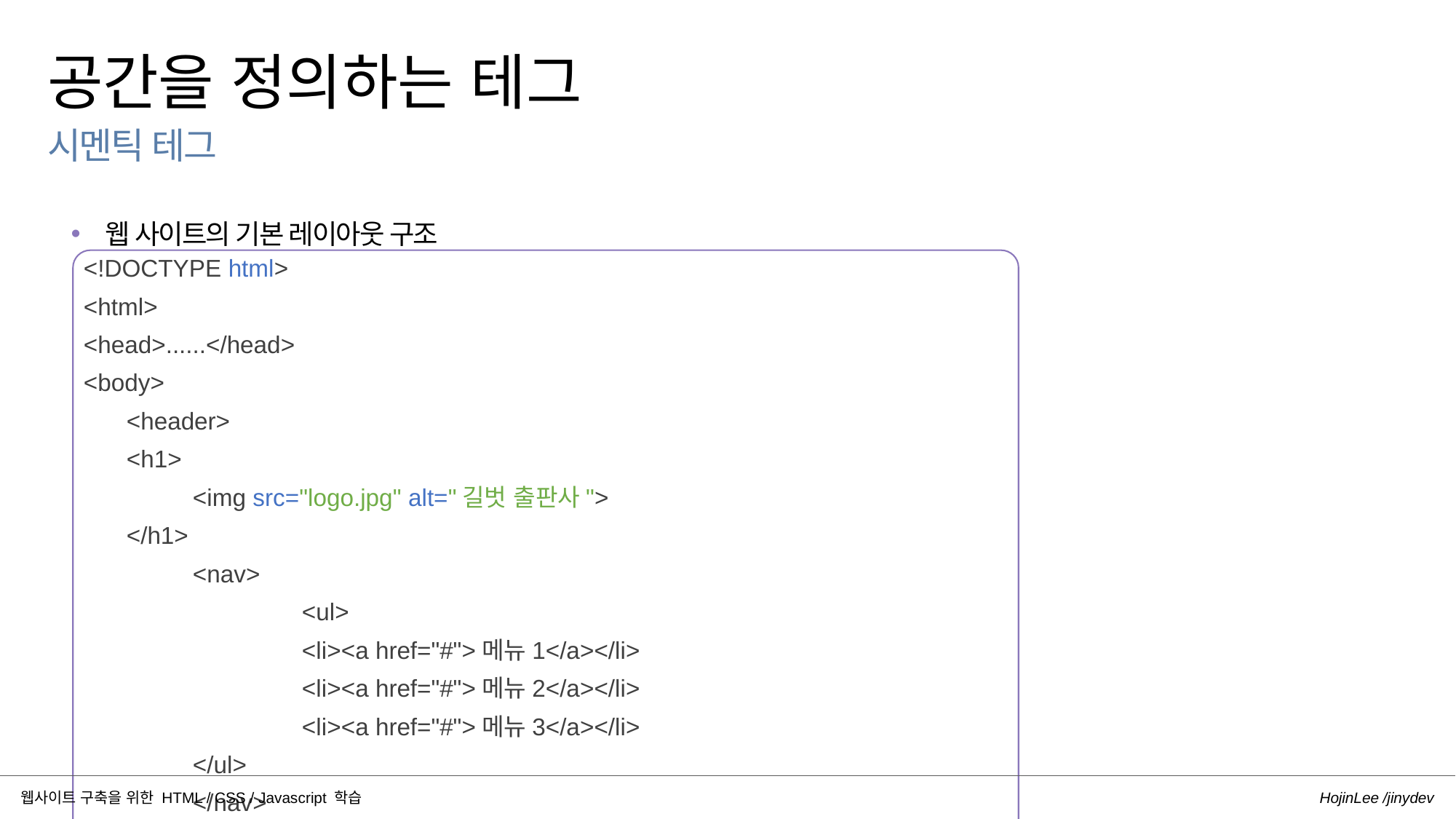

공간을 정의하는 테그
시멘틱 테그
웹 사이트의 기본 레이아웃 구조
<!DOCTYPE html>
<html>
<head>......</head>
<body>
	<header>
	<h1>
		<img src="logo.jpg" alt="길벗 출판사">
	</h1>
		<nav>
			<ul>
			<li><a href="#">메뉴1</a></li>
			<li><a href="#">메뉴2</a></li>
			<li><a href="#">메뉴3</a></li>
		</ul>
		</nav>
HojinLee /jinydev
웹사이트 구축을 위한 HTML / CSS / Javascript 학습